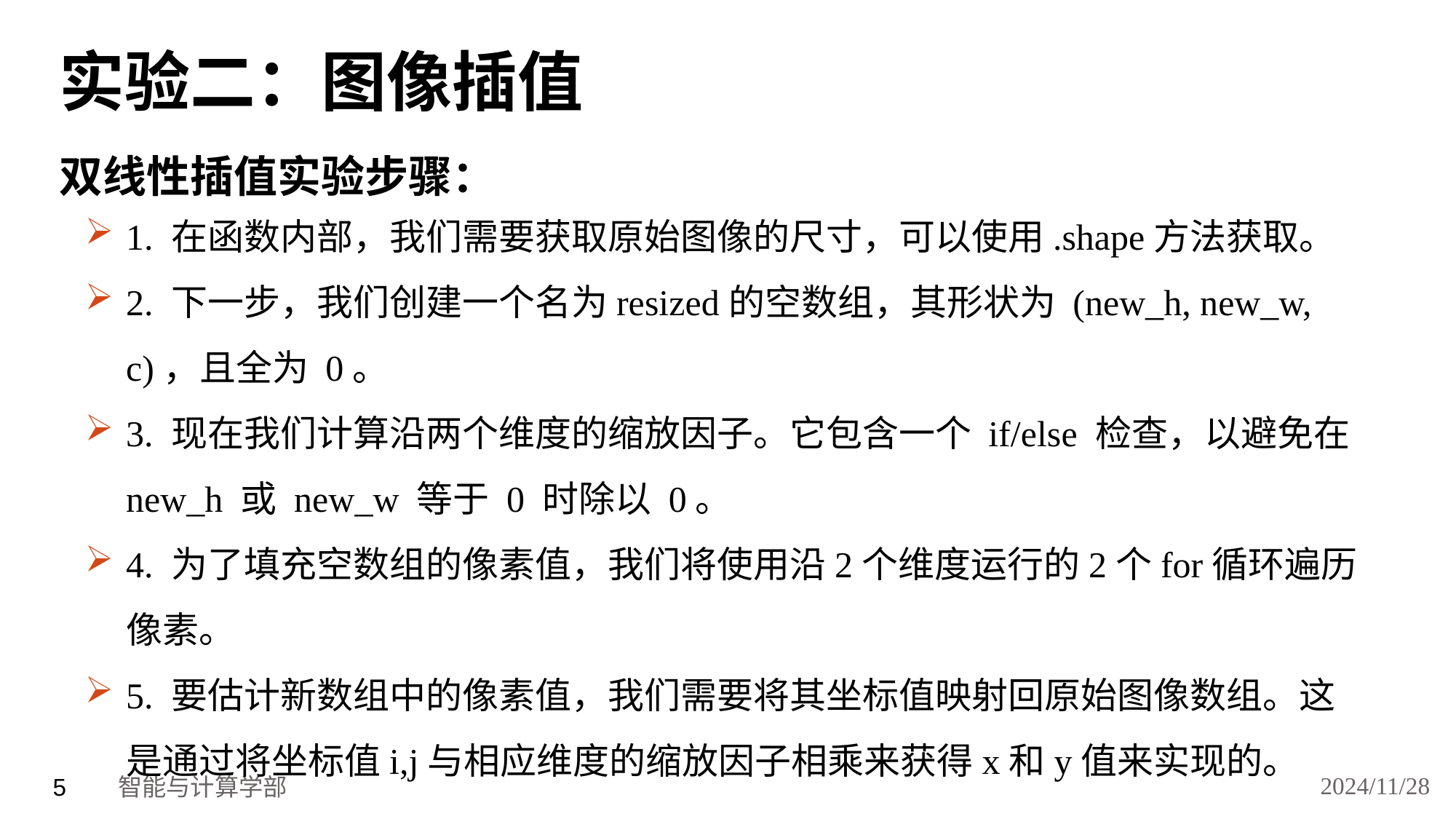

# 实验二：图像插值
双线性插值实验步骤：

1. 在函数内部，我们需要获取原始图像的尺寸，可以使用.shape方法获取。
2. 下一步，我们创建一个名为resized的空数组，其形状为 (new_h, new_w, c)，且全为 0。
3. 现在我们计算沿两个维度的缩放因子。它包含一个 if/else 检查，以避免在 new_h 或 new_w 等于 0 时除以 0。
4. 为了填充空数组的像素值，我们将使用沿2个维度运行的2个for循环遍历像素。
5. 要估计新数组中的像素值，我们需要将其坐标值映射回原始图像数组。这是通过将坐标值i,j与相应维度的缩放因子相乘来获得x和y值来实现的。

2024/11/28
5
智能与计算学部